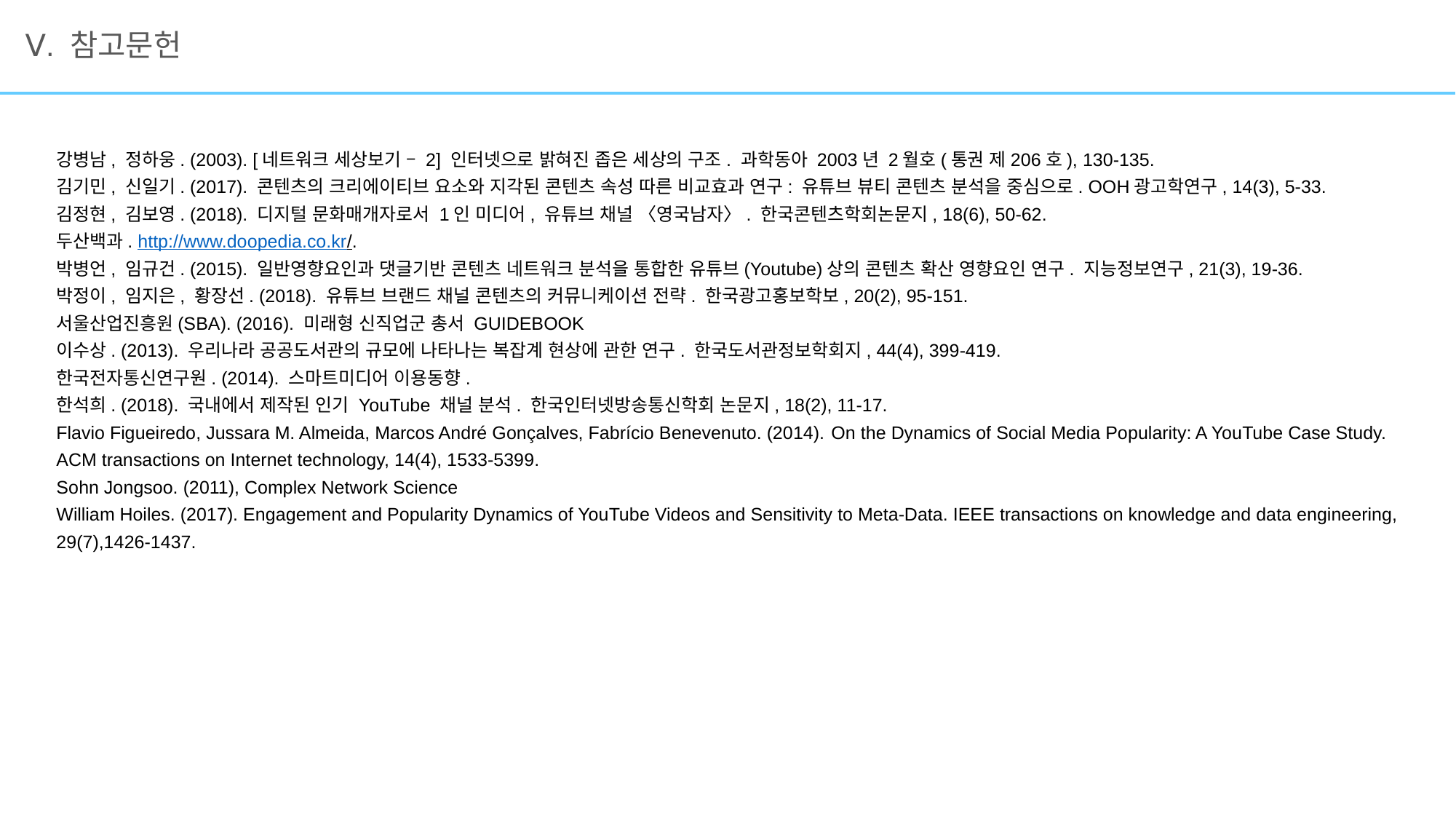

Ⅴ. 참고문헌
강병남, 정하웅. (2003). [네트워크 세상보기 – 2] 인터넷으로 밝혀진 좁은 세상의 구조. 과학동아 2003년 2월호(통권 제206호), 130-135.
김기민, 신일기. (2017). 콘텐츠의 크리에이티브 요소와 지각된 콘텐츠 속성 따른 비교효과 연구: 유튜브 뷰티 콘텐츠 분석을 중심으로. OOH광고학연구, 14(3), 5-33.
김정현, 김보영. (2018). 디지털 문화매개자로서 1인 미디어, 유튜브 채널 〈영국남자〉. 한국콘텐츠학회논문지, 18(6), 50-62.
두산백과. http://www.doopedia.co.kr/.
박병언, 임규건. (2015). 일반영향요인과 댓글기반 콘텐츠 네트워크 분석을 통합한 유튜브(Youtube)상의 콘텐츠 확산 영향요인 연구. 지능정보연구, 21(3), 19-36.
박정이, 임지은, 황장선. (2018). 유튜브 브랜드 채널 콘텐츠의 커뮤니케이션 전략. 한국광고홍보학보, 20(2), 95-151.
서울산업진흥원(SBA). (2016). 미래형 신직업군 총서 GUIDEBOOK
이수상. (2013). 우리나라 공공도서관의 규모에 나타나는 복잡계 현상에 관한 연구. 한국도서관정보학회지, 44(4), 399-419.
한국전자통신연구원. (2014). 스마트미디어 이용동향.
한석희. (2018). 국내에서 제작된 인기 YouTube 채널 분석. 한국인터넷방송통신학회 논문지, 18(2), 11-17.
Flavio Figueiredo, Jussara M. Almeida, Marcos André Gonçalves, Fabrício Benevenuto. (2014). On the Dynamics of Social Media Popularity: A YouTube Case Study. ACM transactions on Internet technology, 14(4), 1533-5399.
Sohn Jongsoo. (2011), Complex Network Science
William Hoiles. (2017). Engagement and Popularity Dynamics of YouTube Videos and Sensitivity to Meta-Data. IEEE transactions on knowledge and data engineering, 29(7),1426-1437.